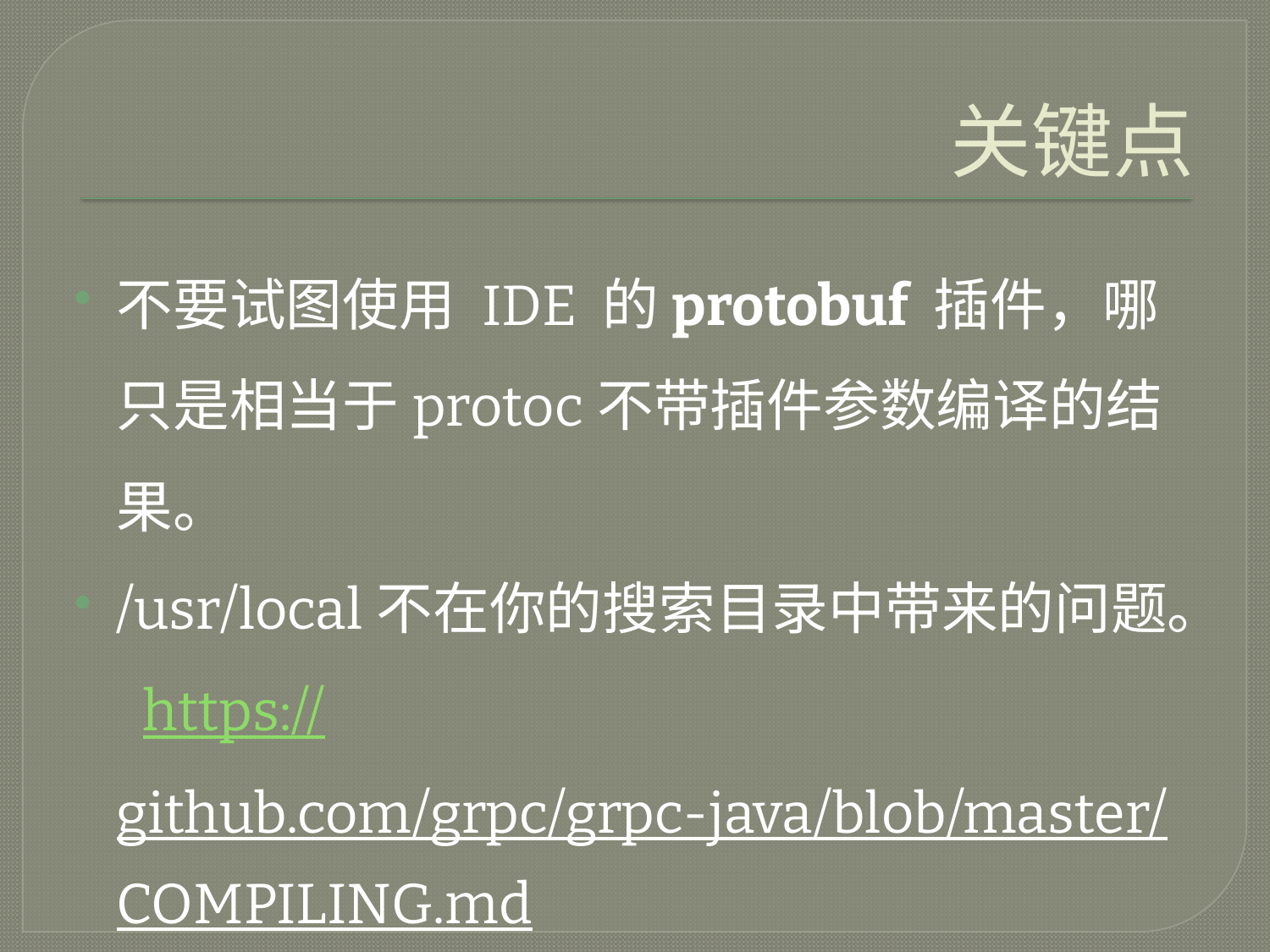

# 关键点
不要试图使用 IDE 的protobuf 插件，哪只是相当于protoc不带插件参数编译的结果。
/usr/local不在你的搜索目录中带来的问题。 https://github.com/grpc/grpc-java/blob/master/COMPILING.md